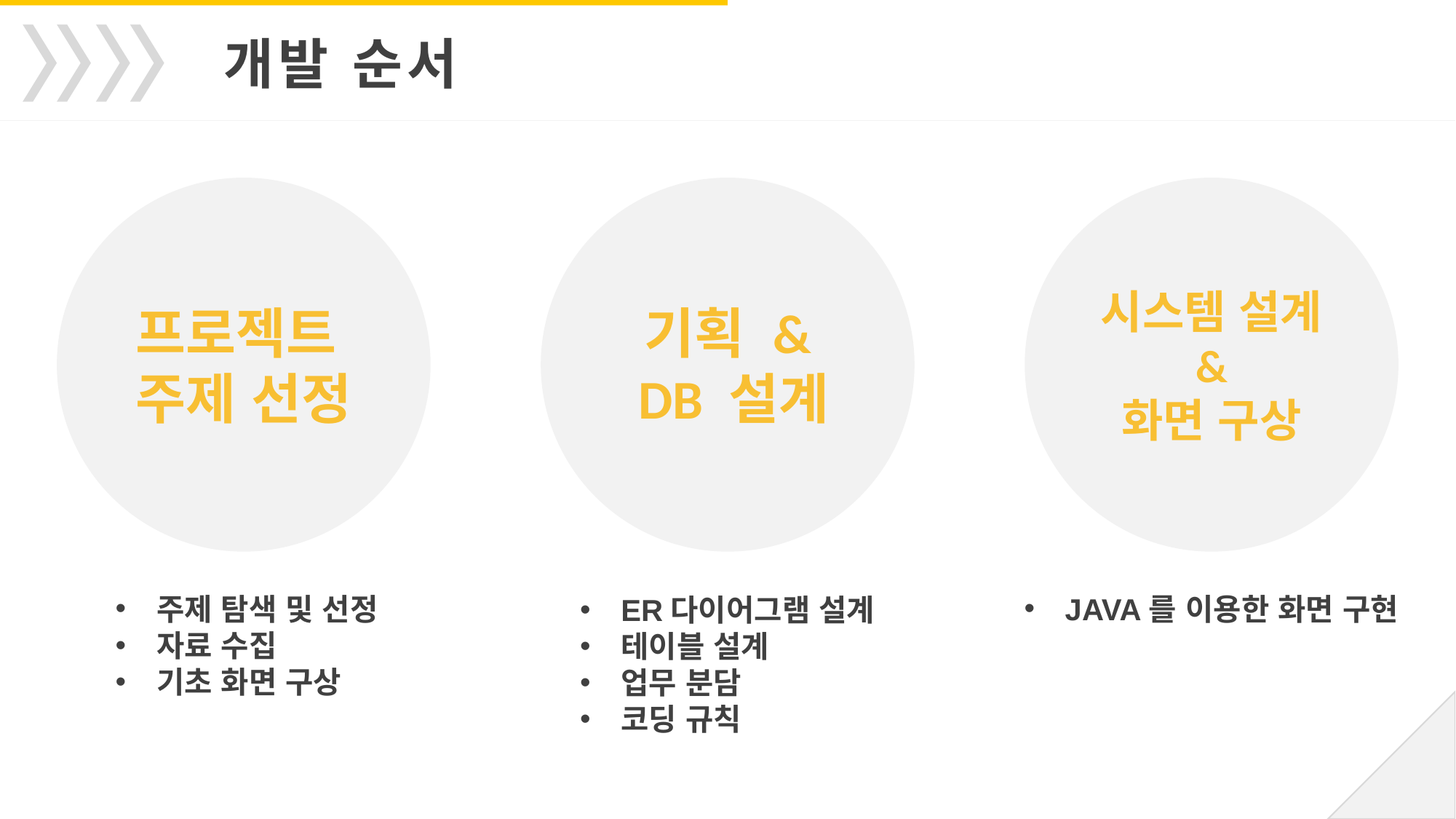

개발 순서

시스템 설계
 &
화면 구상
기획 &
 DB 설계
프로젝트
주제 선정
주제 탐색 및 선정
자료 수집
기초 화면 구상
JAVA를 이용한 화면 구현
ER다이어그램 설계
테이블 설계
업무 분담
코딩 규칙